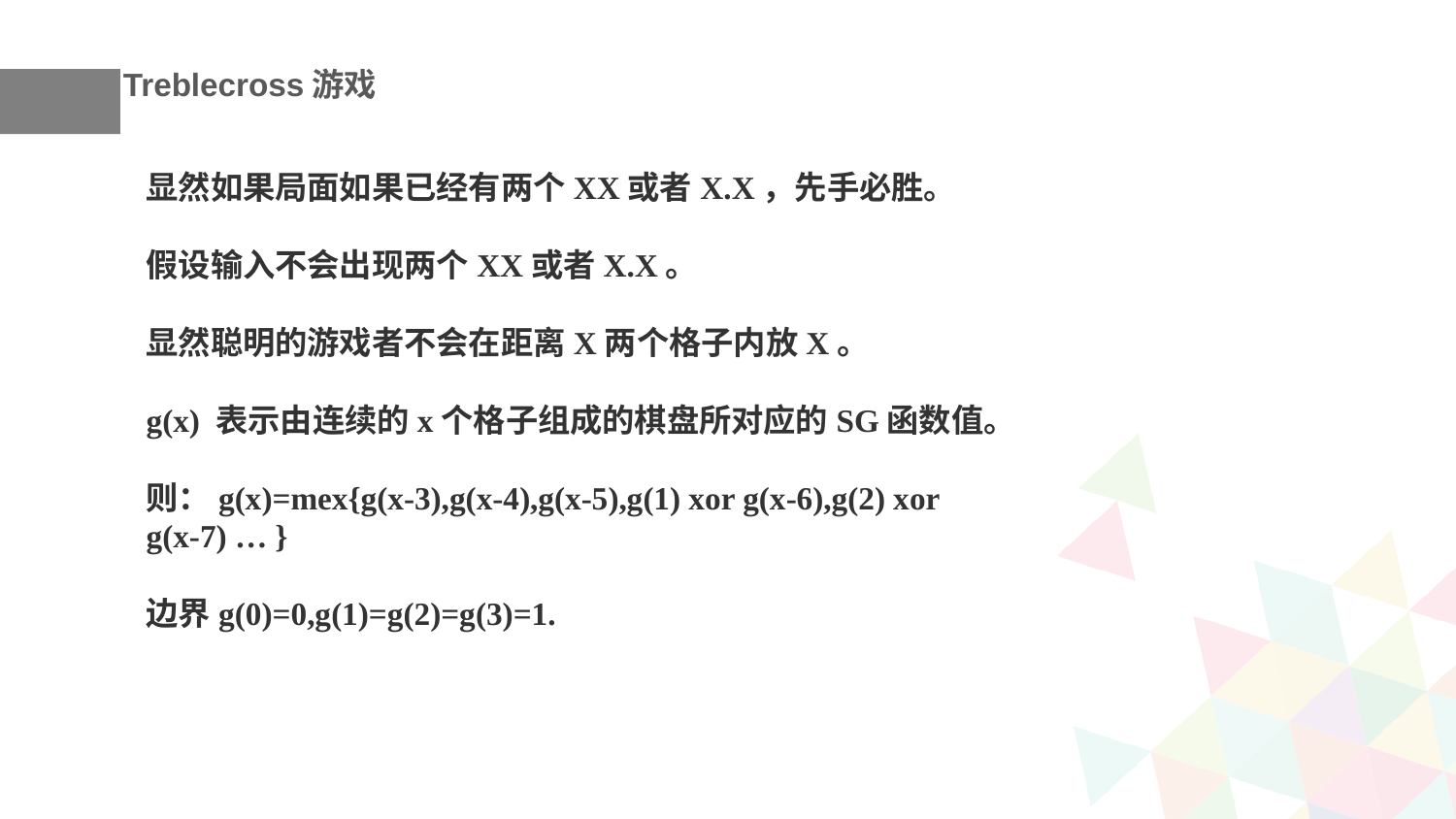

Treblecross游戏

显然如果局面如果已经有两个XX或者X.X，先手必胜。

假设输入不会出现两个XX或者X.X。

显然聪明的游戏者不会在距离X两个格子内放X。

g(x) 表示由连续的x个格子组成的棋盘所对应的SG函数值。

则：g(x)=mex{g(x-3),g(x-4),g(x-5),g(1) xor g(x-6),g(2) xor g(x-7) … }

边界g(0)=0,g(1)=g(2)=g(3)=1.